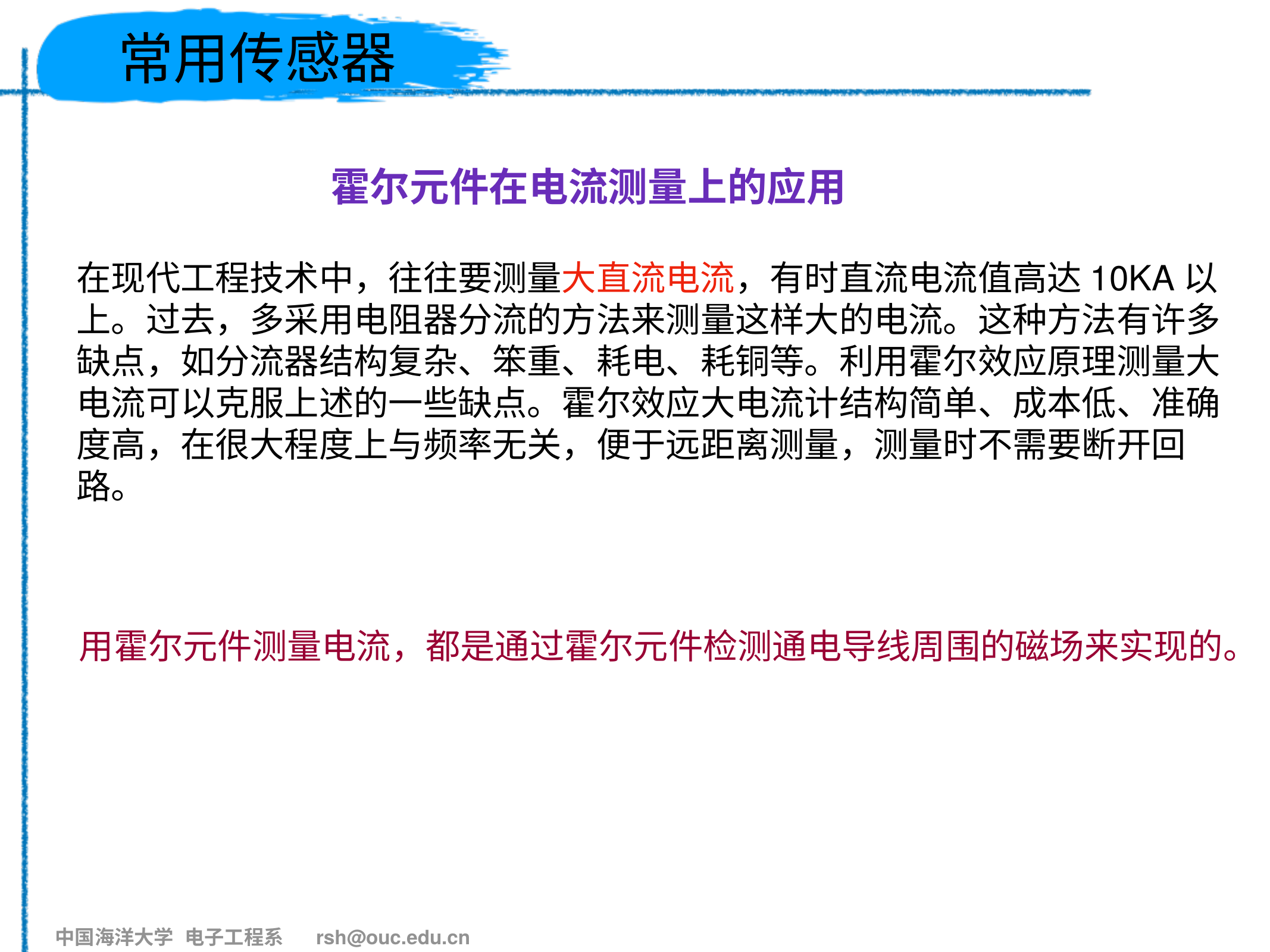

# 常用传感器
霍尔元件在电流测量上的应用
在现代工程技术中，往往要测量大直流电流，有时直流电流值高达10KA以上。过去，多采用电阻器分流的方法来测量这样大的电流。这种方法有许多缺点，如分流器结构复杂、笨重、耗电、耗铜等。利用霍尔效应原理测量大电流可以克服上述的一些缺点。霍尔效应大电流计结构简单、成本低、准确度高，在很大程度上与频率无关，便于远距离测量，测量时不需要断开回路。
用霍尔元件测量电流，都是通过霍尔元件检测通电导线周围的磁场来实现的。